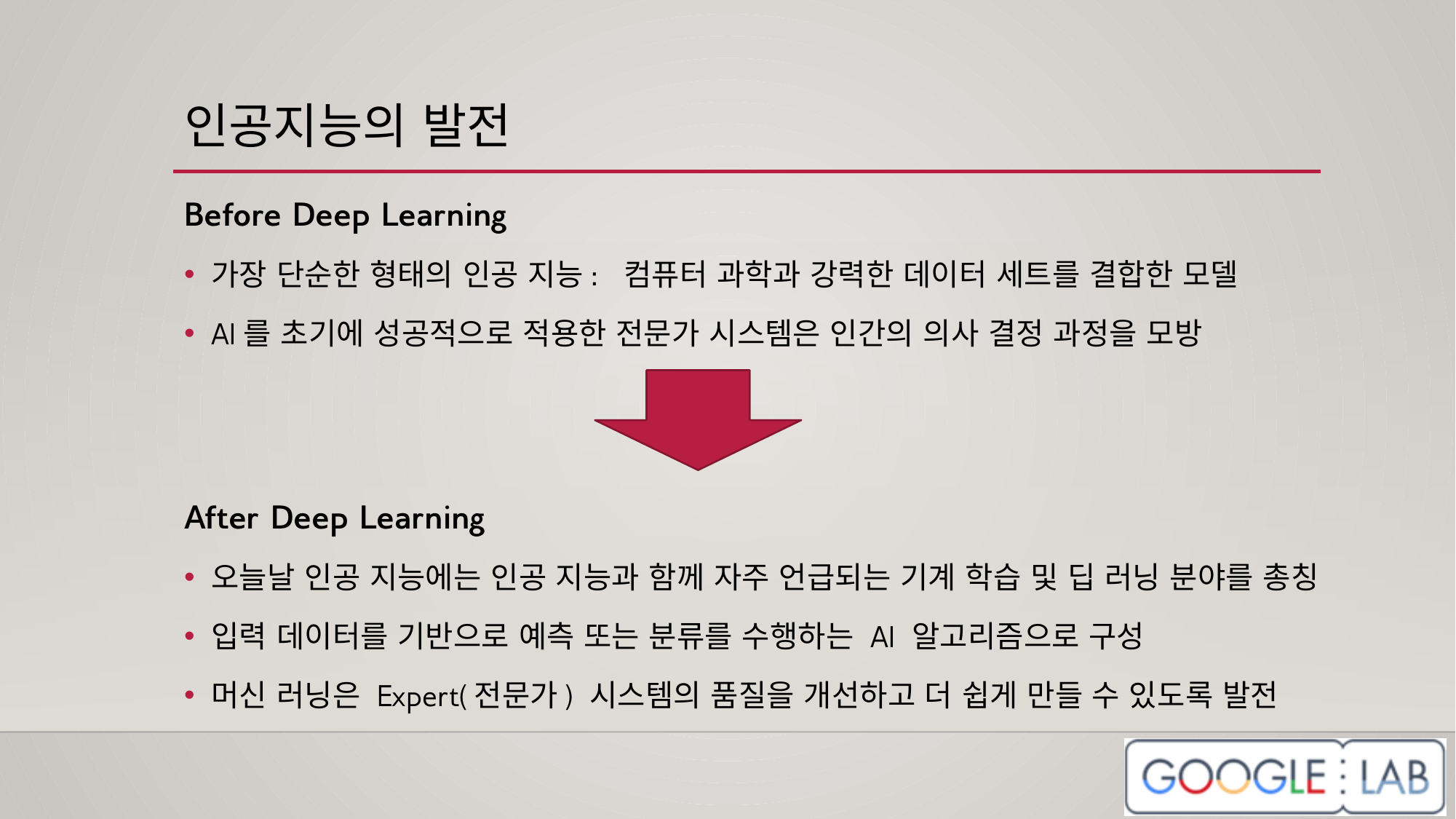

# 인공지능의 발전
Before Deep Learning
가장 단순한 형태의 인공 지능:  컴퓨터 과학과 강력한 데이터 세트를 결합한 모델
AI를 초기에 성공적으로 적용한 전문가 시스템은 인간의 의사 결정 과정을 모방

After Deep Learning
오늘날 인공 지능에는 인공 지능과 함께 자주 언급되는 기계 학습 및 딥 러닝 분야를 총칭
입력 데이터를 기반으로 예측 또는 분류를 수행하는 AI 알고리즘으로 구성
머신 러닝은 Expert(전문가) 시스템의 품질을 개선하고 더 쉽게 만들 수 있도록 발전